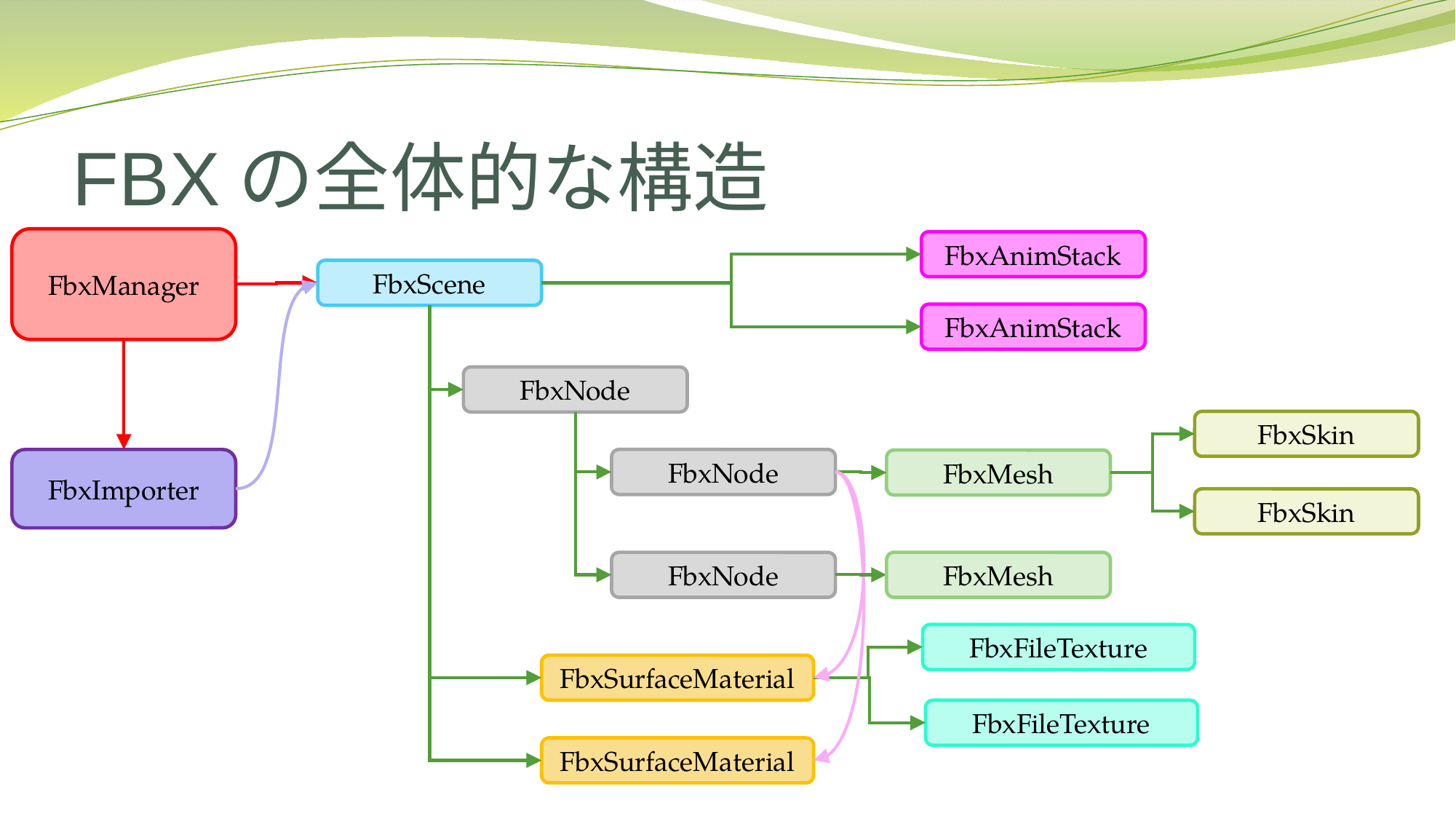

# FBXの全体的な構造
FbxManager
FbxAnimStack
FbxScene
FbxAnimStack
FbxNode
FbxSkin
FbxImporter
FbxNode
FbxMesh
FbxSkin
FbxNode
FbxMesh
FbxFileTexture
FbxSurfaceMaterial
FbxFileTexture
FbxSurfaceMaterial